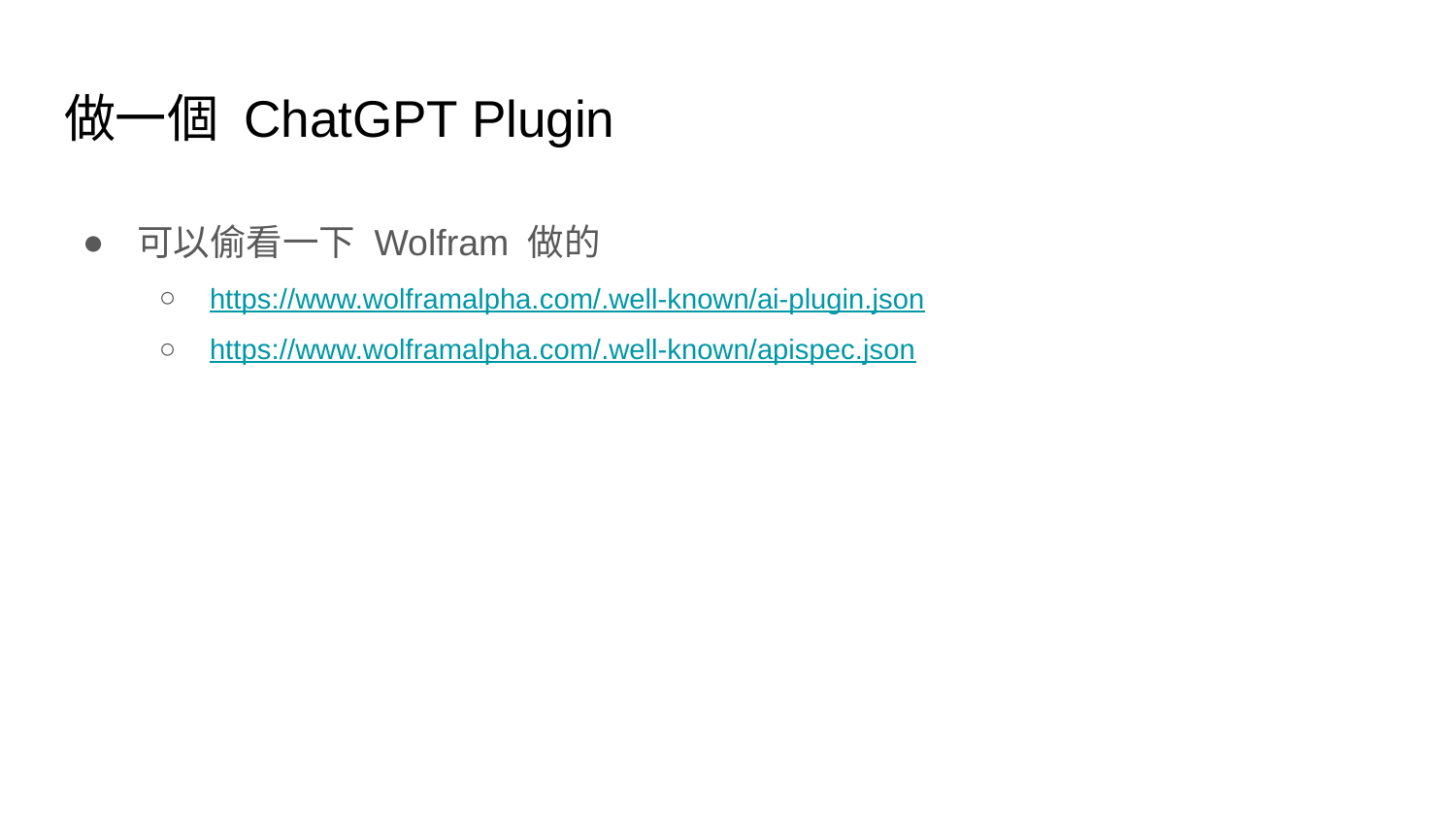

# 做一個 ChatGPT Plugin
可以偷看一下 Wolfram 做的
https://www.wolframalpha.com/.well-known/ai-plugin.json
https://www.wolframalpha.com/.well-known/apispec.json